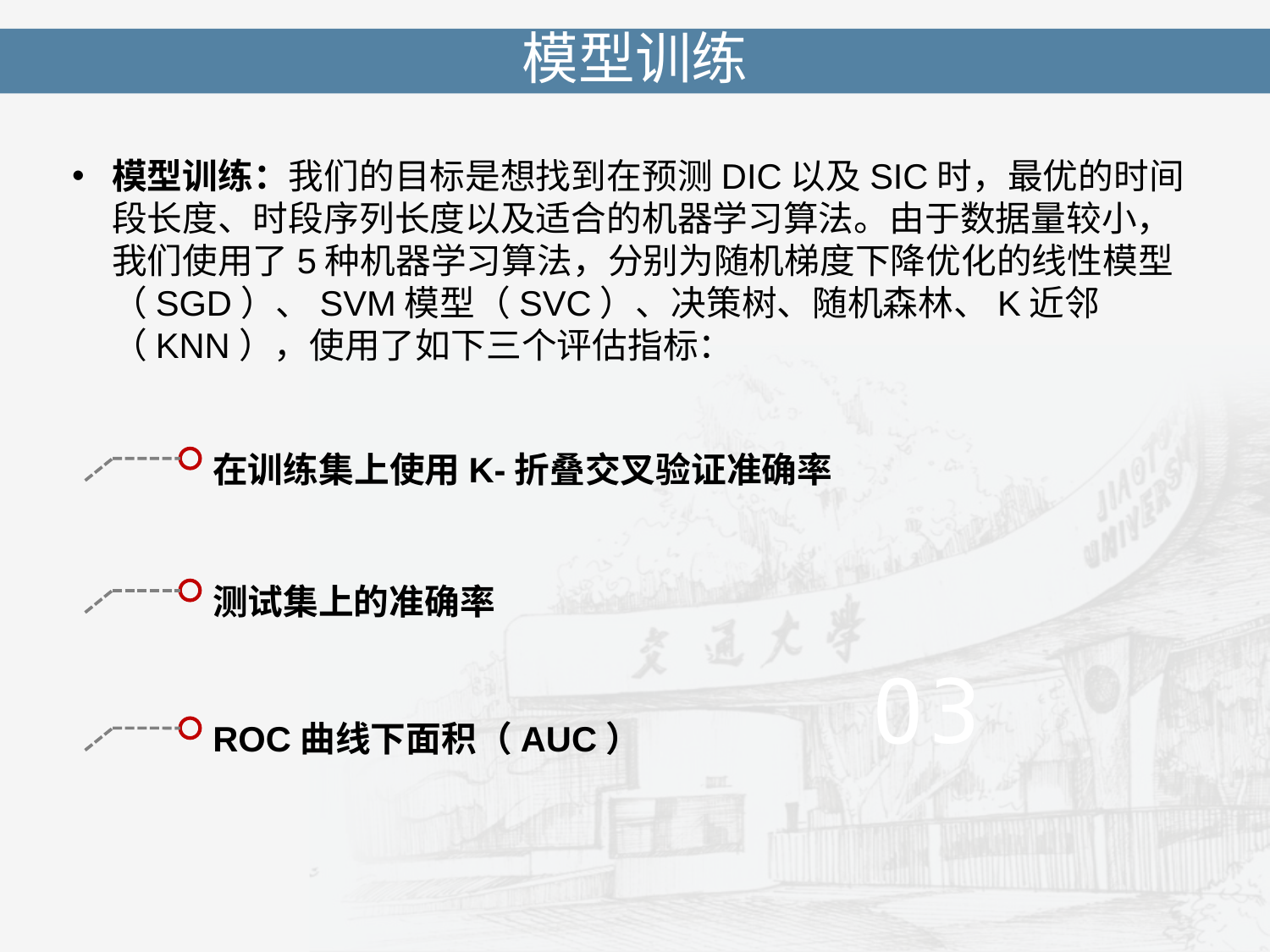

模型训练
模型训练：我们的目标是想找到在预测DIC以及SIC时，最优的时间段长度、时段序列长度以及适合的机器学习算法。由于数据量较小，我们使用了5种机器学习算法，分别为随机梯度下降优化的线性模型（SGD）、SVM模型（SVC）、决策树、随机森林、K近邻（KNN），使用了如下三个评估指标：
在训练集上使用K-折叠交叉验证准确率

测试集上的准确率

03
ROC曲线下面积（AUC）